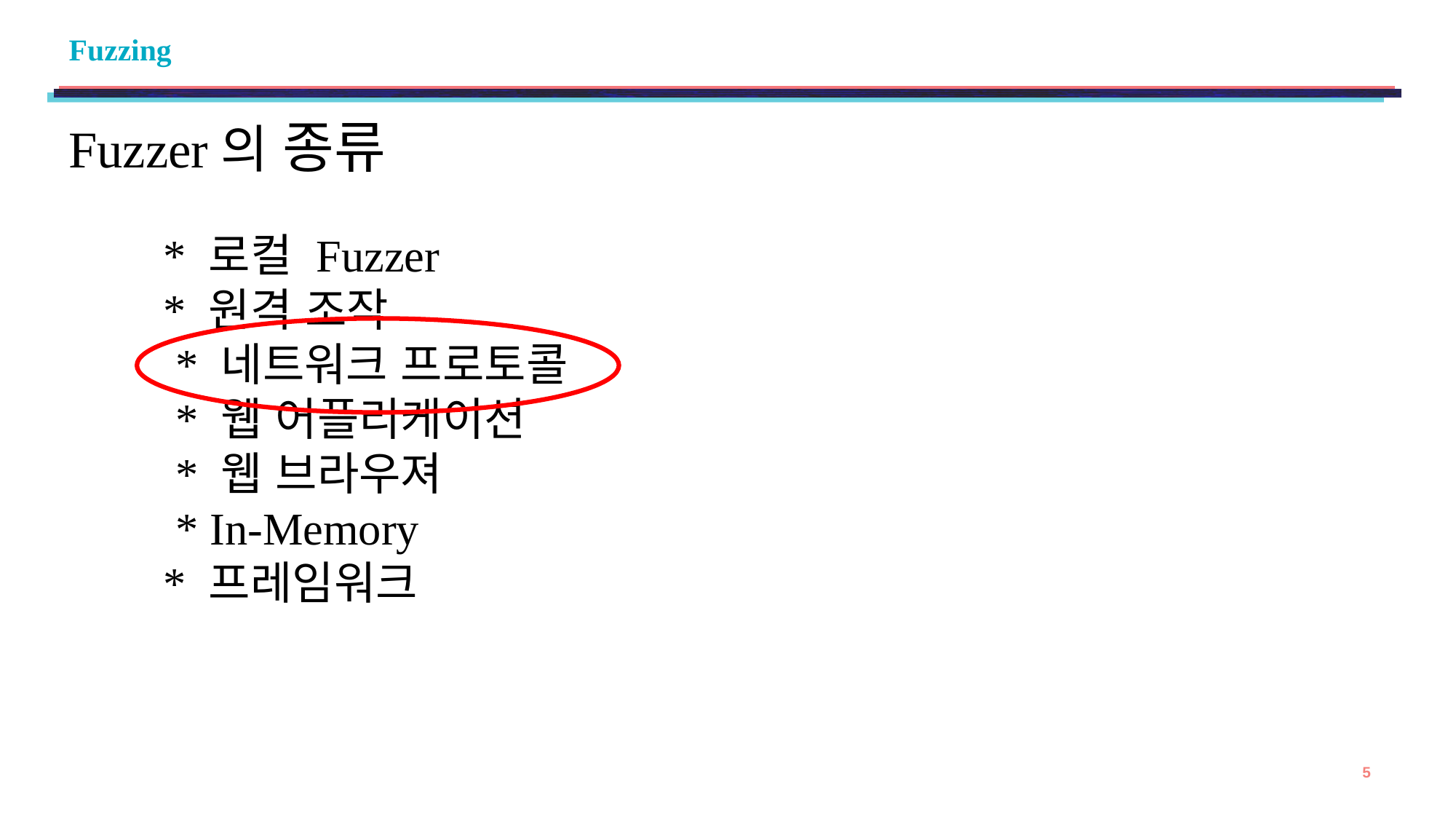

# Fuzzing
Fuzzer의 종류
 * 로컬 Fuzzer
 * 원격 조작
 * 네트워크 프로토콜
 * 웹 어플리케이션
 * 웹 브라우져
 * In-Memory
 * 프레임워크